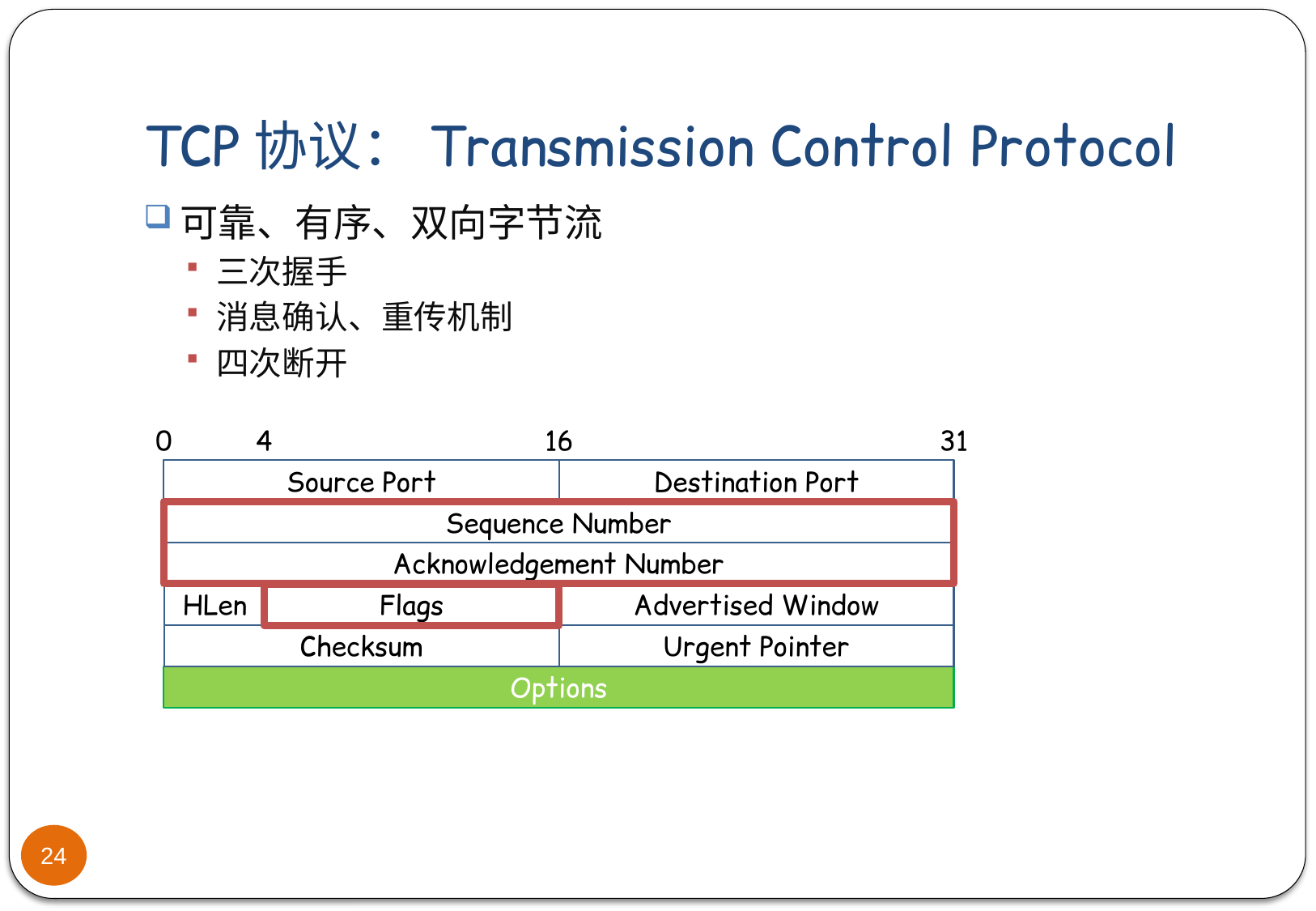

# TCP协议：Transmission Control Protocol
可靠、有序、双向字节流
三次握手
消息确认、重传机制
四次断开

0
4
16
31
Source Port
Destination Port
Sequence Number

Acknowledgement Number
HLen
Flags
Advertised Window

Checksum
Urgent Pointer
Options
24